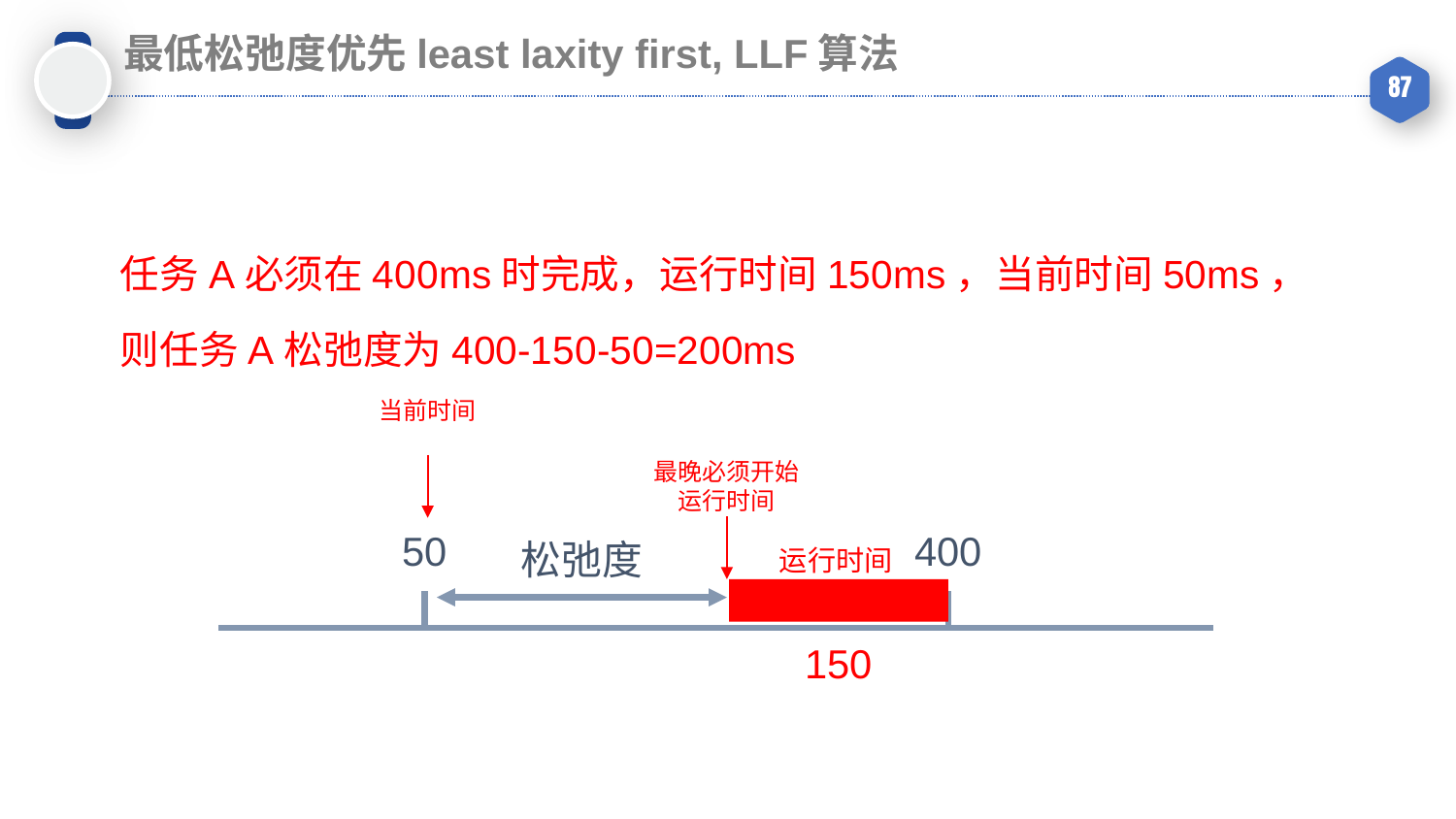

最低松弛度优先least laxity first, LLF算法
任务A必须在400ms时完成，运行时间150ms，当前时间50ms，则任务A松弛度为400-150-50=200ms
当前时间
最晚必须开始
运行时间
50
400
松弛度
运行时间

150